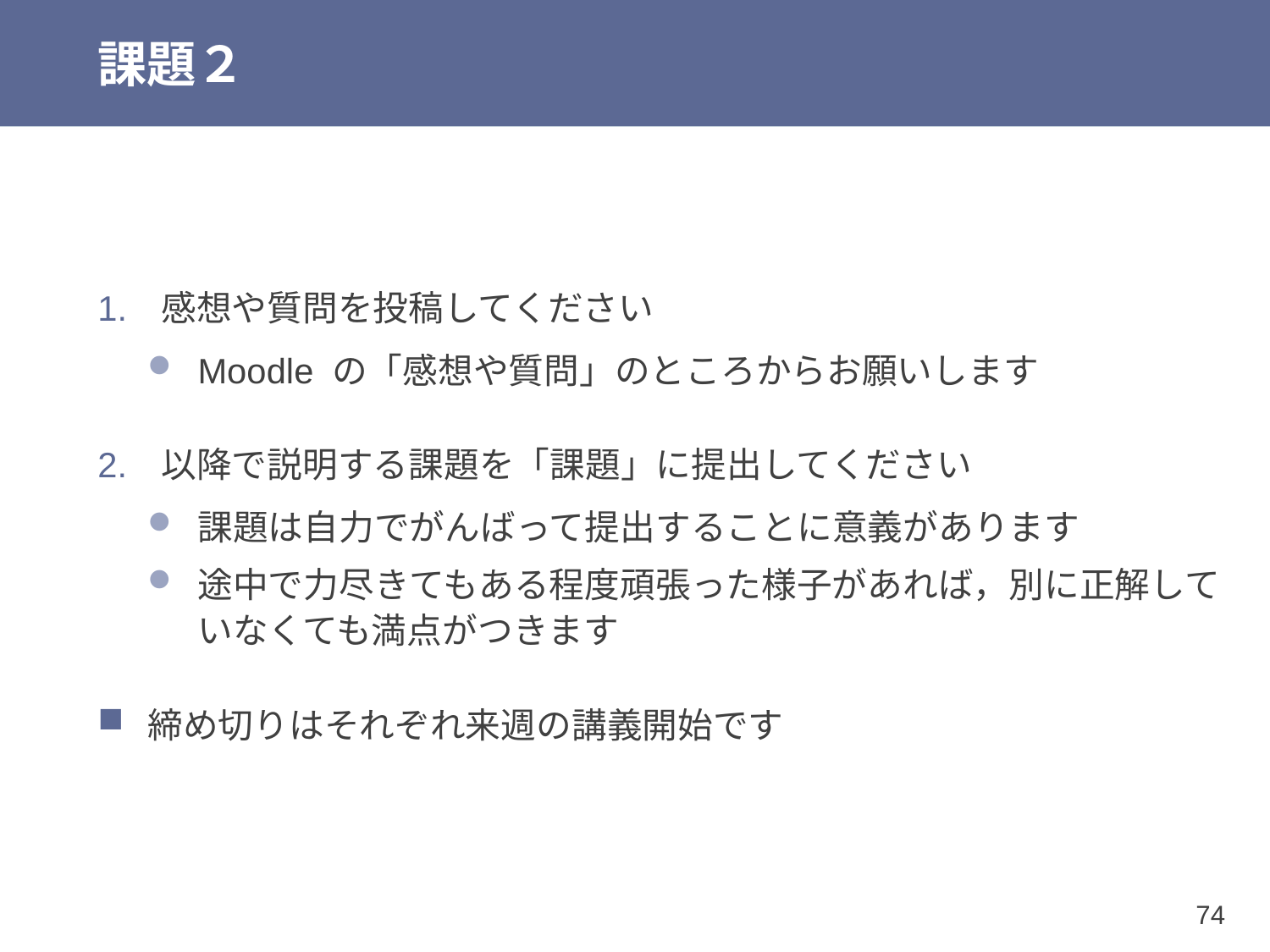

# 課題２
感想や質問を投稿してください
Moodle の「感想や質問」のところからお願いします
以降で説明する課題を「課題」に提出してください
課題は自力でがんばって提出することに意義があります
途中で力尽きてもある程度頑張った様子があれば，別に正解していなくても満点がつきます
締め切りはそれぞれ来週の講義開始です